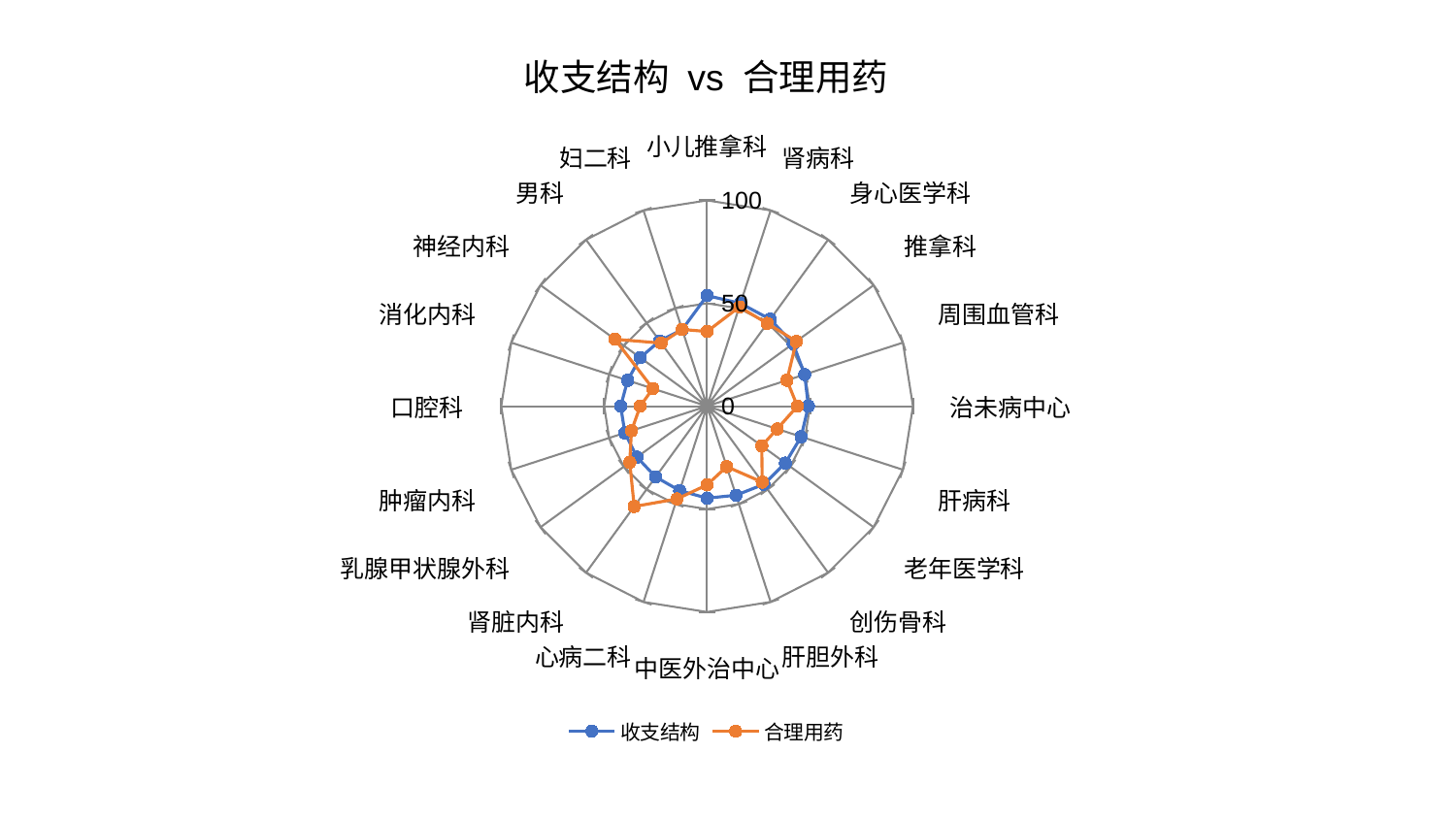

### Chart: 收支结构 vs 合理用药

| Category | 收支结构 | 合理用药 |
|---|---|---|
| 小儿推拿科 | 53.75782777954685 | 36.296717773294326 |
| 肾病科 | 52.53277941548031 | 50.72357209962596 |
| 身心医学科 | 52.20188234349794 | 49.75184596335179 |
| 推拿科 | 51.69332958361699 | 53.58476174164801 |
| 周围血管科 | 49.8436470065473 | 40.770699491180565 |
| 治未病中心 | 49.20718235873465 | 43.89763374053885 |
| 肝病科 | 48.05111930988665 | 35.7976247352879 |
| 老年医学科 | 47.028368422310585 | 32.849335957599195 |
| 创伤骨科 | 46.915693279985796 | 45.60870624391185 |
| 肝胆外科 | 45.5173097292803 | 30.884852294366613 |
| 中医外治中心 | 44.70570360209364 | 38.22644416982367 |
| 心病二科 | 43.14418569564589 | 47.402717925456045 |
| 肾脏内科 | 42.52820695464319 | 60.23074437603978 |
| 乳腺甲状腺外科 | 42.14428954757502 | 46.4220448434561 |
| 肿瘤内科 | 41.98030429329392 | 38.61553995007444 |
| 口腔科 | 41.97897768764514 | 32.484515574084114 |
| 消化内科 | 40.59479625916648 | 27.700809429073157 |
| 神经内科 | 40.12863338587701 | 55.34681221707413 |
| 男科 | 39.20425373210184 | 37.9120640920872 |
| 妇二科 | 39.15038774559415 | 39.22023431555168 |
72